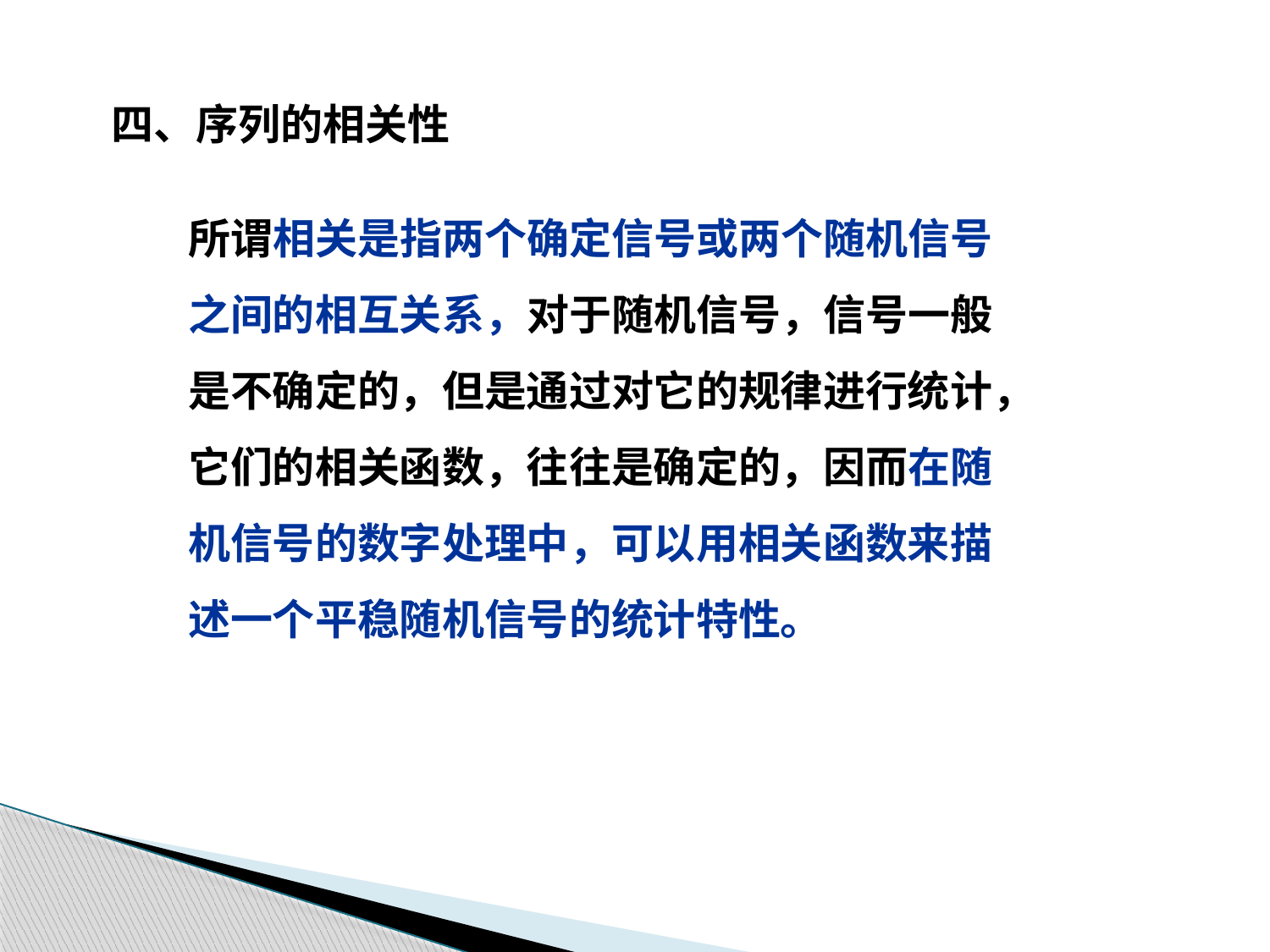

四、序列的相关性
所谓相关是指两个确定信号或两个随机信号
之间的相互关系，对于随机信号，信号一般
是不确定的，但是通过对它的规律进行统计，
它们的相关函数，往往是确定的，因而在随
机信号的数字处理中，可以用相关函数来描
述一个平稳随机信号的统计特性。